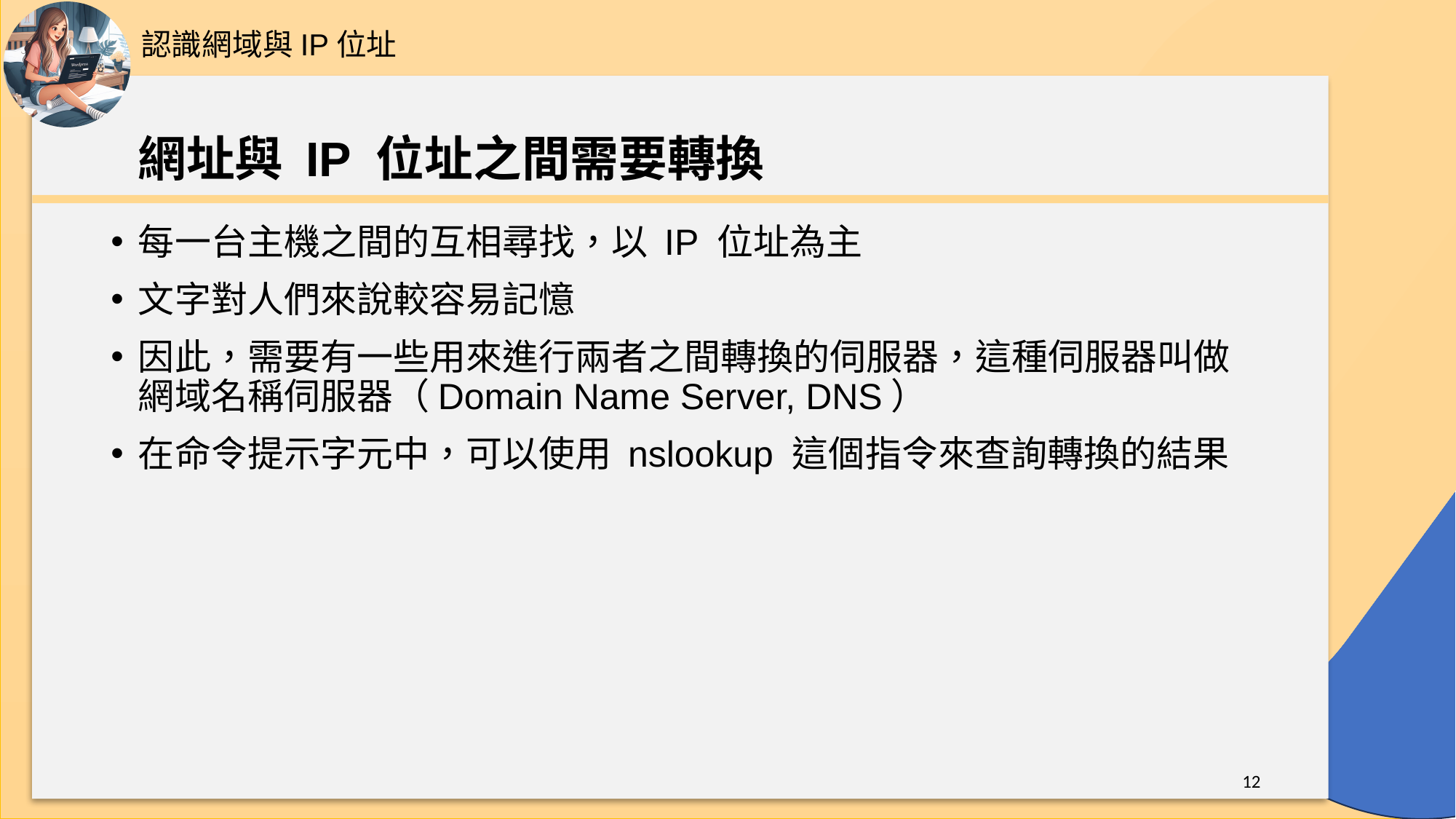

認識網域與IP位址

# 網址與 IP 位址之間需要轉換

每一台主機之間的互相尋找，以 IP 位址為主
文字對人們來說較容易記憶
因此，需要有一些用來進行兩者之間轉換的伺服器，這種伺服器叫做
網域名稱伺服器（Domain Name Server, DNS）
在命令提示字元中，可以使用 nslookup 這個指令來查詢轉換的結果
12